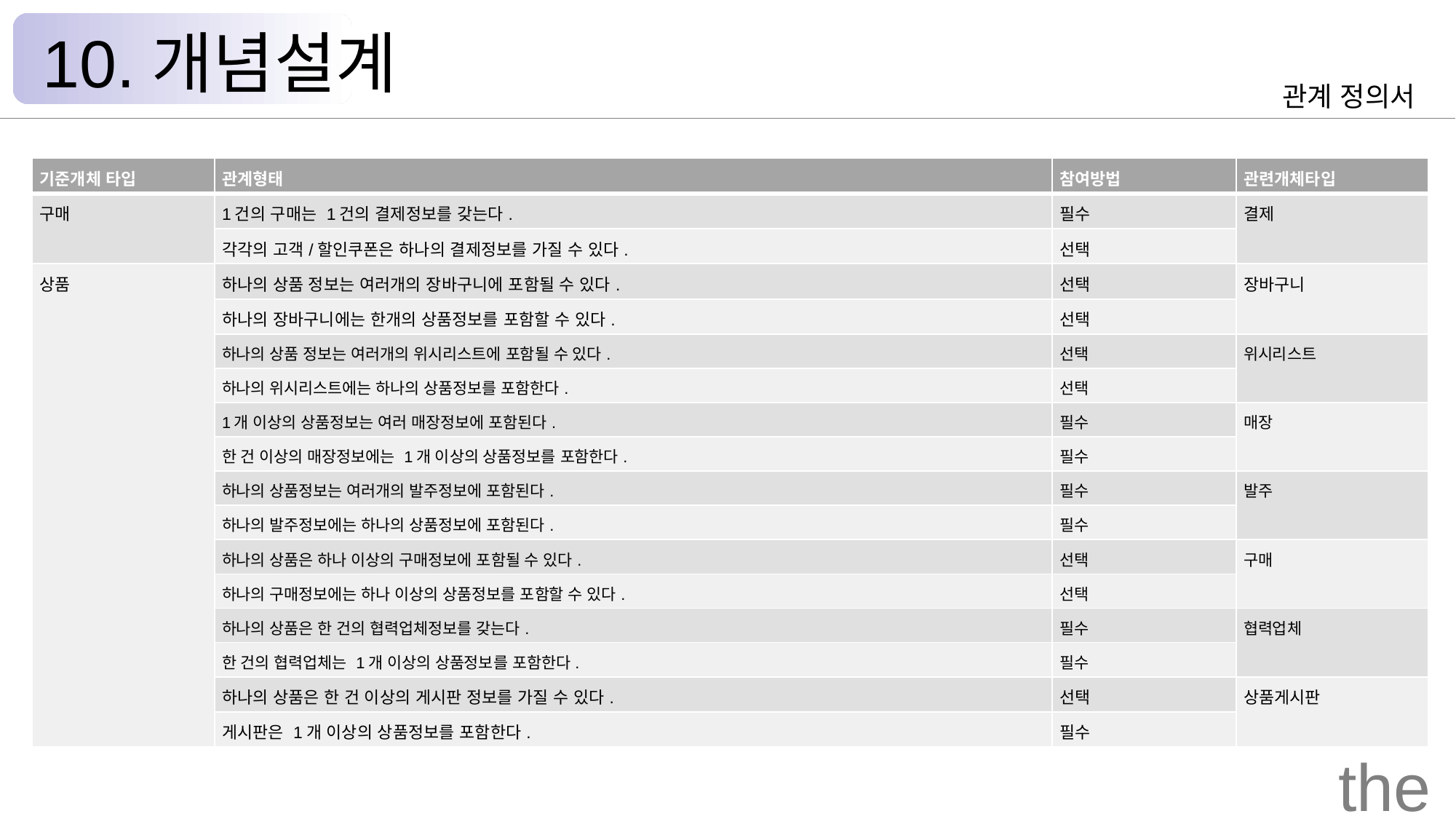

10.개념설계

관계 정의서
| 기준개체 타입 | 관계형태 | 참여방법 | 관련개체타입 |
| --- | --- | --- | --- |
| 구매 | 1건의 구매는 1건의 결제정보를 갖는다. | 필수 | 결제 |
|  | 각각의 고객/할인쿠폰은 하나의 결제정보를 가질 수 있다. | 선택 |  |
| 상품 | 하나의 상품 정보는 여러개의 장바구니에 포함될 수 있다. | 선택 | 장바구니 |
|  | 하나의 장바구니에는 한개의 상품정보를 포함할 수 있다. | 선택 |  |
|  | 하나의 상품 정보는 여러개의 위시리스트에 포함될 수 있다. | 선택 | 위시리스트 |
|  | 하나의 위시리스트에는 하나의 상품정보를 포함한다. | 선택 |  |
|  | 1개 이상의 상품정보는 여러 매장정보에 포함된다. | 필수 | 매장 |
|  | 한 건 이상의 매장정보에는 1개 이상의 상품정보를 포함한다. | 필수 |  |
|  | 하나의 상품정보는 여러개의 발주정보에 포함된다. | 필수 | 발주 |
|  | 하나의 발주정보에는 하나의 상품정보에 포함된다. | 필수 |  |
|  | 하나의 상품은 하나 이상의 구매정보에 포함될 수 있다. | 선택 | 구매 |
|  | 하나의 구매정보에는 하나 이상의 상품정보를 포함할 수 있다. | 선택 |  |
|  | 하나의 상품은 한 건의 협력업체정보를 갖는다. | 필수 | 협력업체 |
|  | 한 건의 협력업체는 1개 이상의 상품정보를 포함한다. | 필수 |  |
|  | 하나의 상품은 한 건 이상의 게시판 정보를 가질 수 있다. | 선택 | 상품게시판 |
|  | 게시판은 1개 이상의 상품정보를 포함한다. | 필수 |  |
the Palace